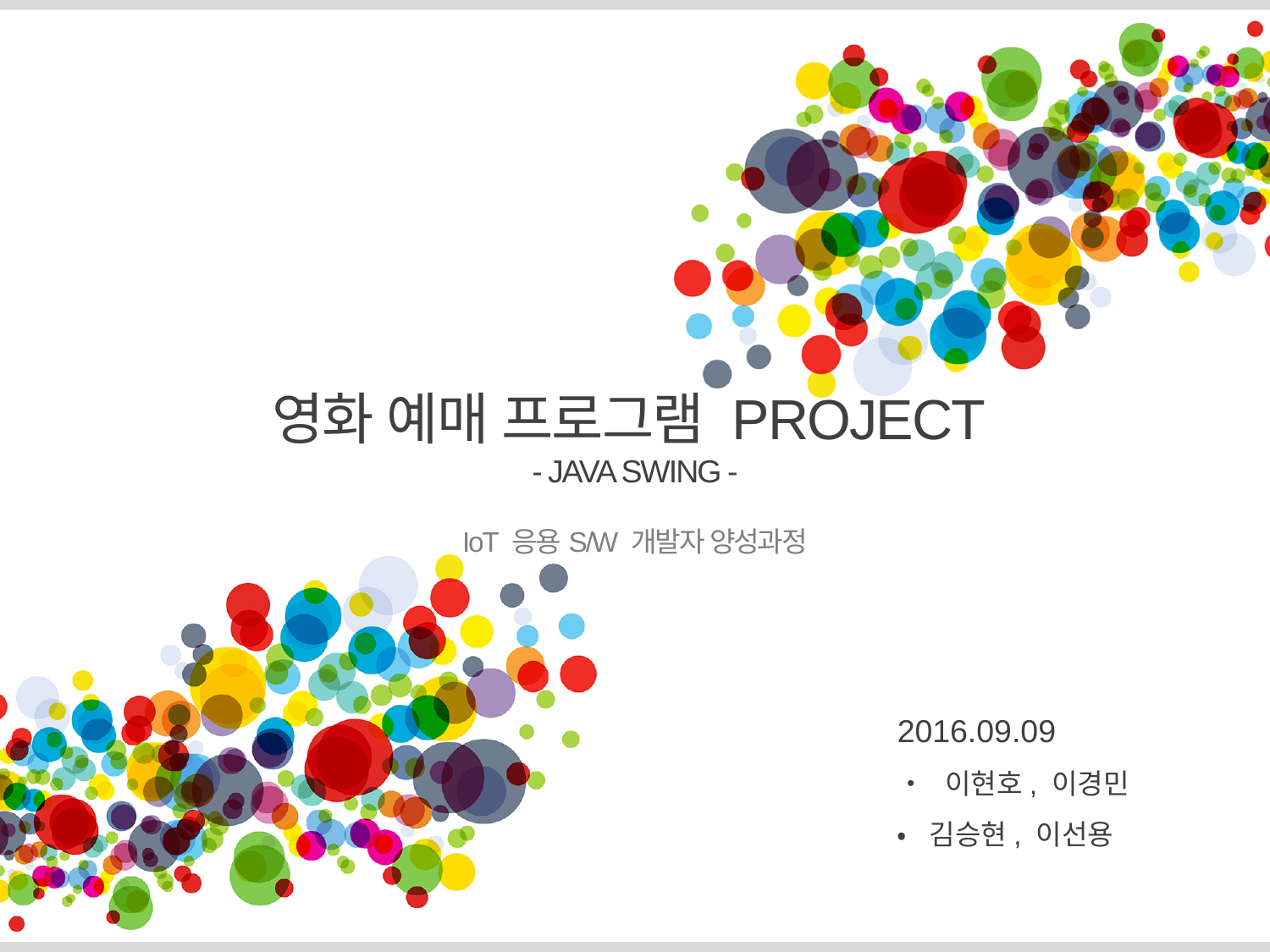

# 영화 예매 프로그램 PROJECT - JAVA SWING -
IoT 응용S/W 개발자 양성과정
2016.09.09
•  이현호, 이경민
•  김승현, 이선용